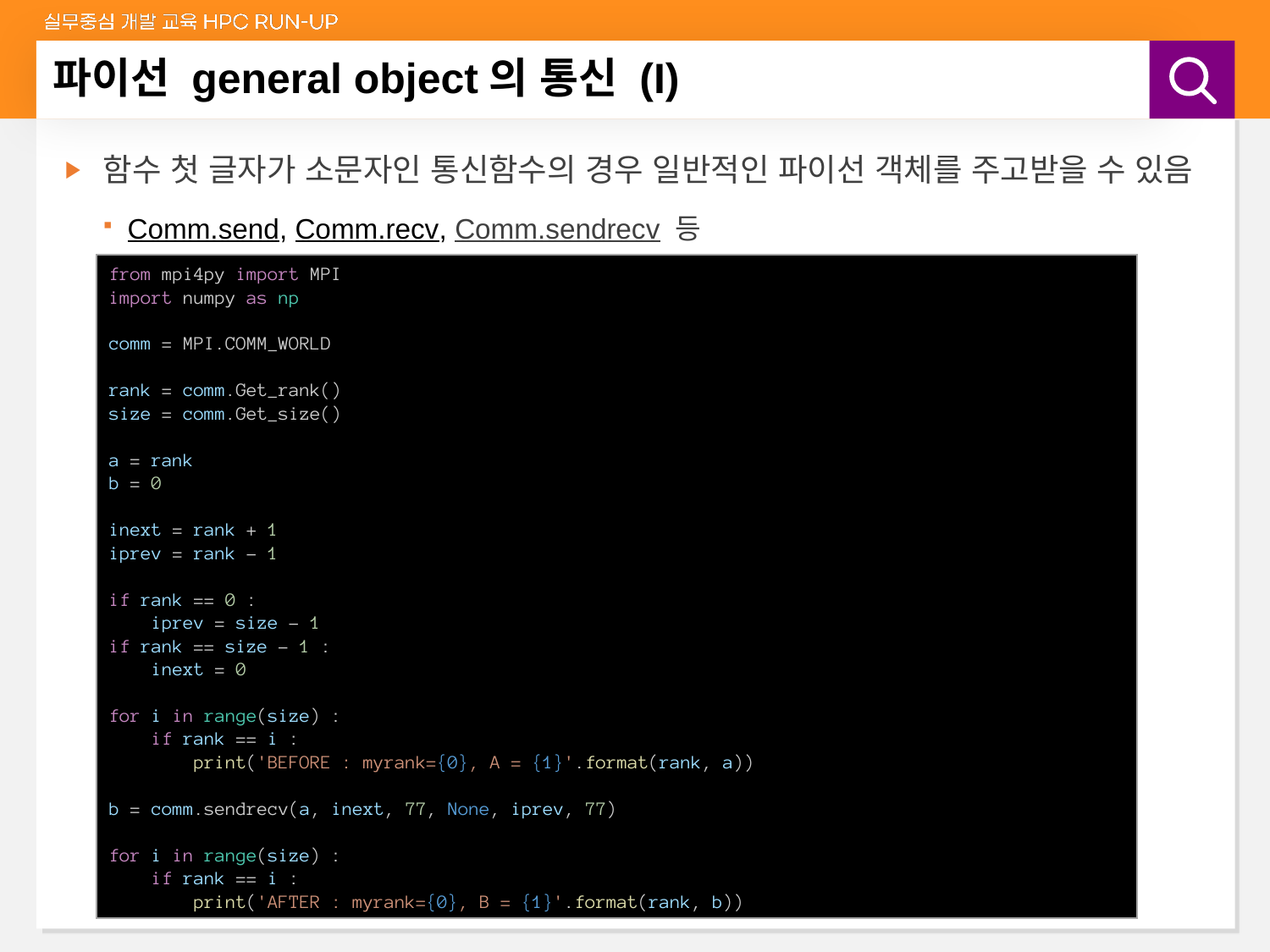

# 파이선 general object의 통신 (I)
함수 첫 글자가 소문자인 통신함수의 경우 일반적인 파이선 객체를 주고받을 수 있음
Comm.send, Comm.recv, Comm.sendrecv 등

from mpi4py import MPI
import numpy as np
comm = MPI.COMM_WORLD
rank = comm.Get_rank()
size = comm.Get_size()
a = rank
b = 0
inext = rank + 1
iprev = rank - 1
if rank == 0 :
    iprev = size - 1
if rank == size - 1 :
    inext = 0
for i in range(size) :
    if rank == i :
        print('BEFORE : myrank={0}, A = {1}'.format(rank, a))
b = comm.sendrecv(a, inext, 77, None, iprev, 77)
for i in range(size) :
    if rank == i :
        print('AFTER : myrank={0}, B = {1}'.format(rank, b))